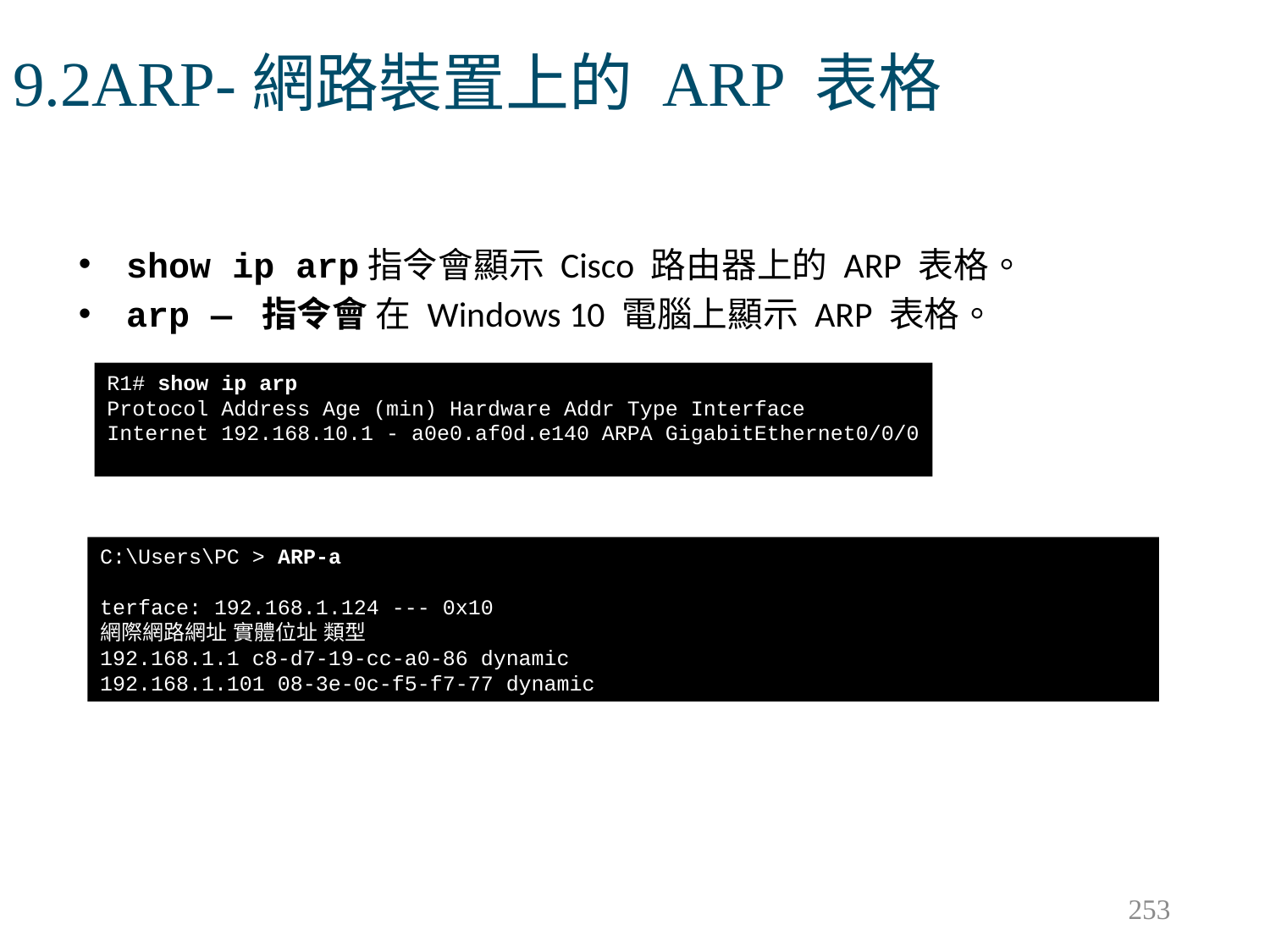

# 9.2ARP-網路裝置上的 ARP 表格
show ip arp指令會顯示 Cisco 路由器上的 ARP 表格。
arp — 指令會 在 Windows 10 電腦上顯示 ARP 表格。

R1# show ip arp
Protocol Address Age (min) Hardware Addr Type Interface
Internet 192.168.10.1 - a0e0.af0d.e140 ARPA GigabitEthernet0/0/0

C:\Users\PC > ARP-a

terface: 192.168.1.124 --- 0x10
網際網路網址 實體位址 類型
192.168.1.1 c8-d7-19-cc-a0-86 dynamic
192.168.1.101 08-3e-0c-f5-f7-77 dynamic
253